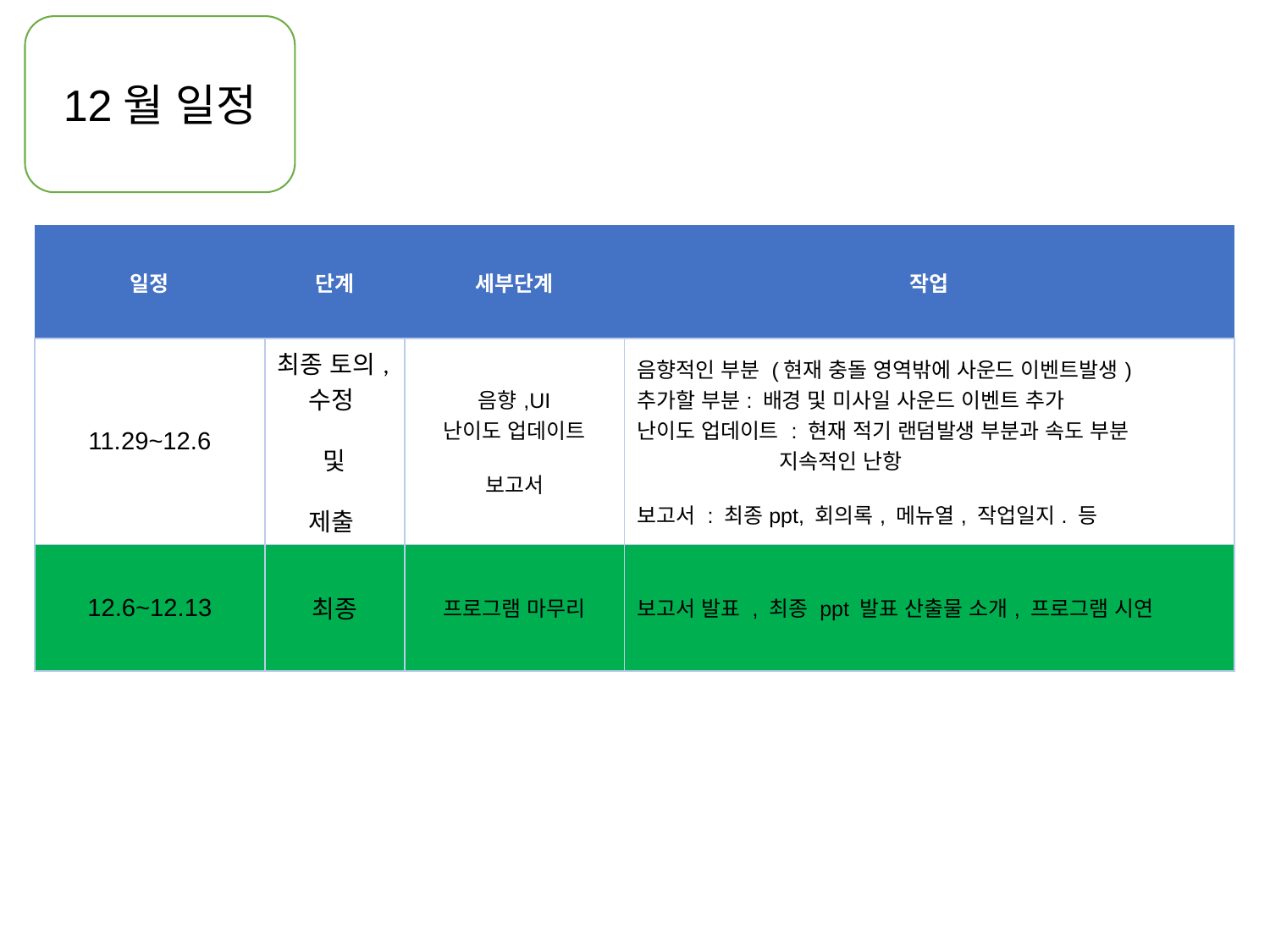

12월 일정
| 일정 | 단계 | 세부단계 | 작업 |
| --- | --- | --- | --- |
| 11.29~12.6 | 최종 토의,수정 및 제출 | 음향,UI 난이도 업데이트 보고서 | 음향적인 부분 (현재 충돌 영역밖에 사운드 이벤트발생) 추가할 부분: 배경 및 미사일 사운드 이벤트 추가 난이도 업데이트 : 현재 적기 랜덤발생 부분과 속도 부분 지속적인 난항 보고서 : 최종ppt, 회의록, 메뉴열, 작업일지. 등 |
| 12.6~12.13 | 최종 | 프로그램 마무리 | 보고서 발표 , 최종 ppt 발표 산출물 소개, 프로그램 시연 |